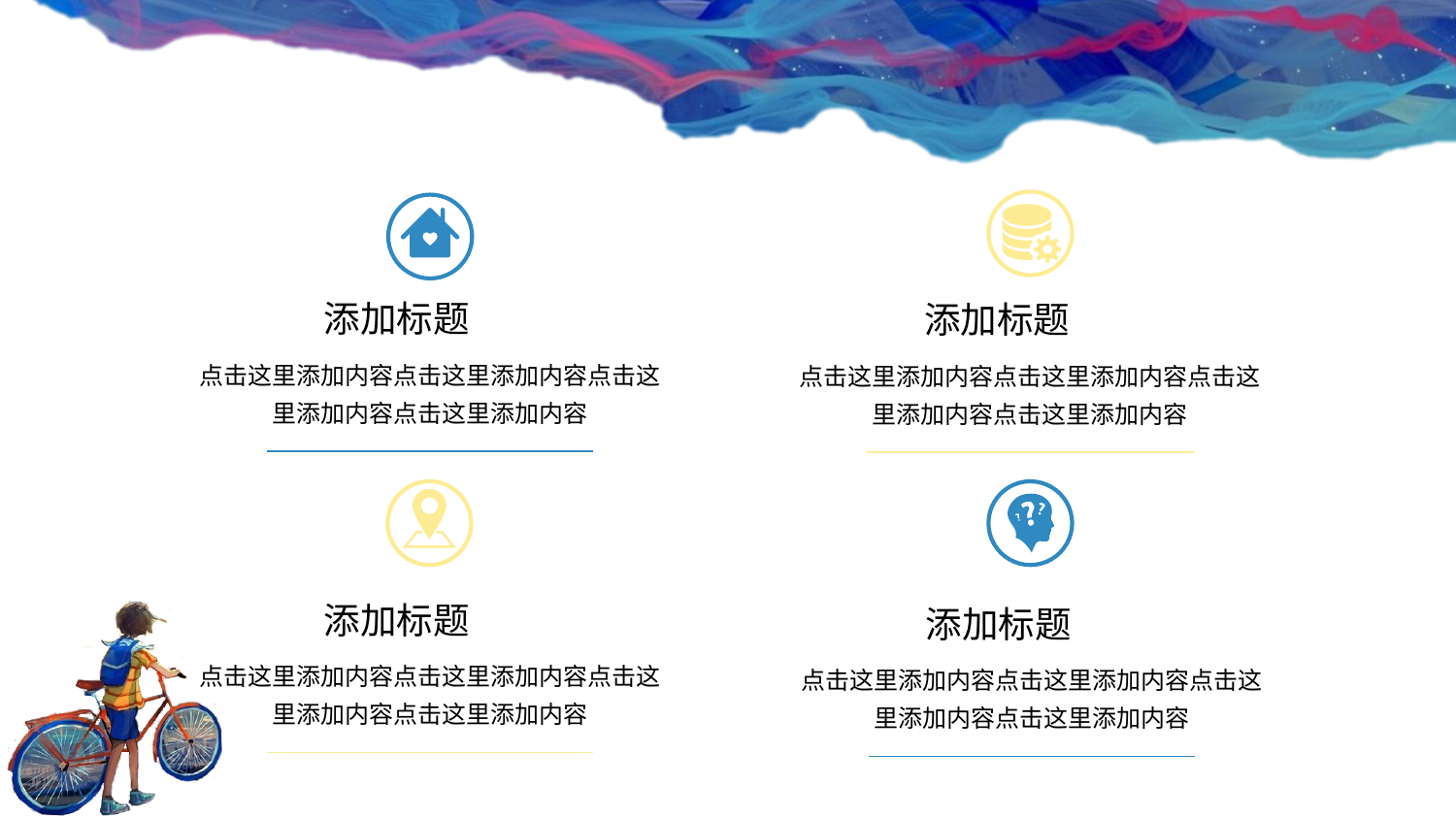

添加标题
点击这里添加内容点击这里添加内容点击这里添加内容点击这里添加内容
添加标题
点击这里添加内容点击这里添加内容点击这里添加内容点击这里添加内容

添加标题
点击这里添加内容点击这里添加内容点击这里添加内容点击这里添加内容
添加标题
点击这里添加内容点击这里添加内容点击这里添加内容点击这里添加内容